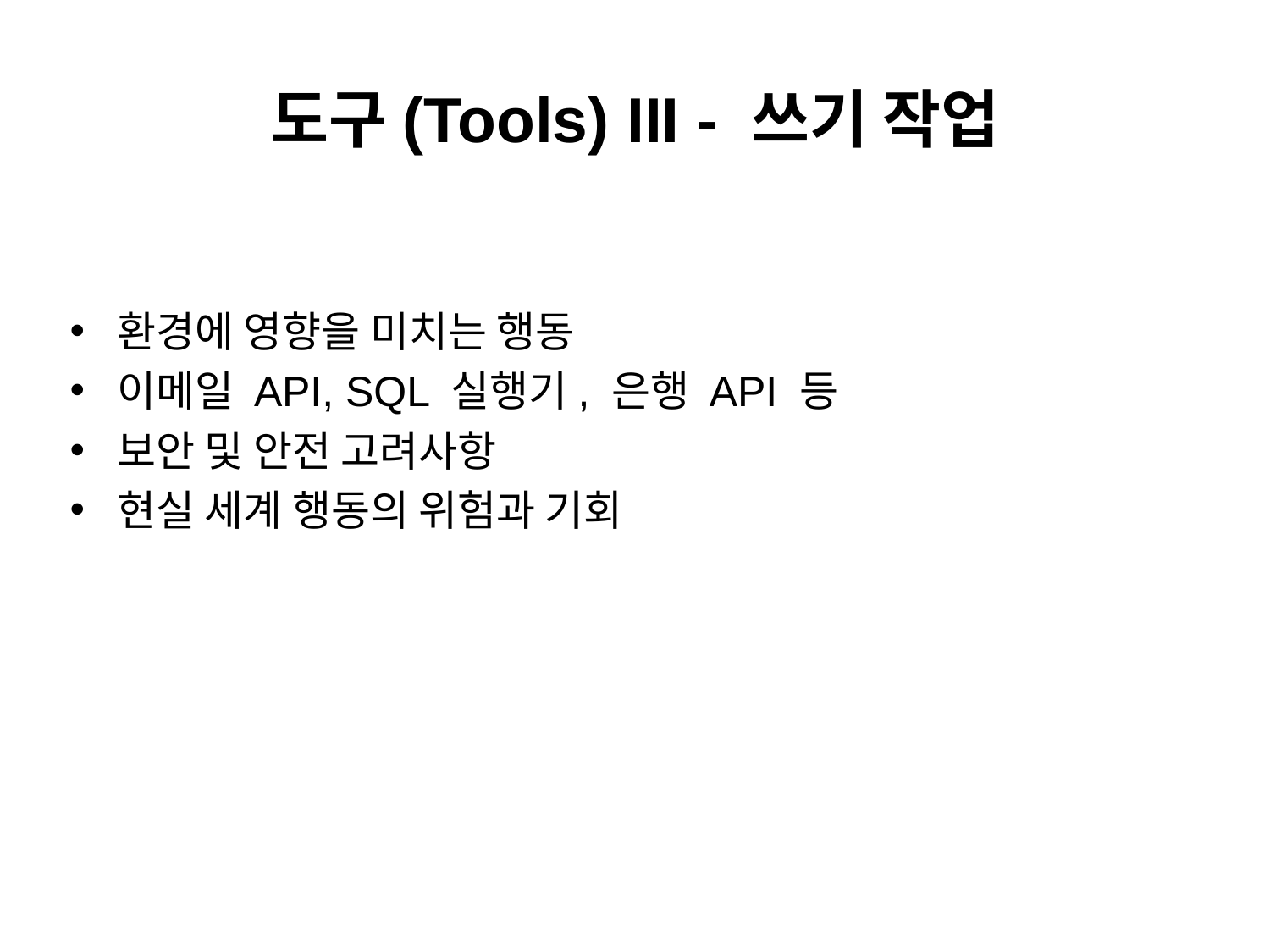

# 도구(Tools) III - 쓰기 작업

환경에 영향을 미치는 행동
이메일 API, SQL 실행기, 은행 API 등
보안 및 안전 고려사항
현실 세계 행동의 위험과 기회